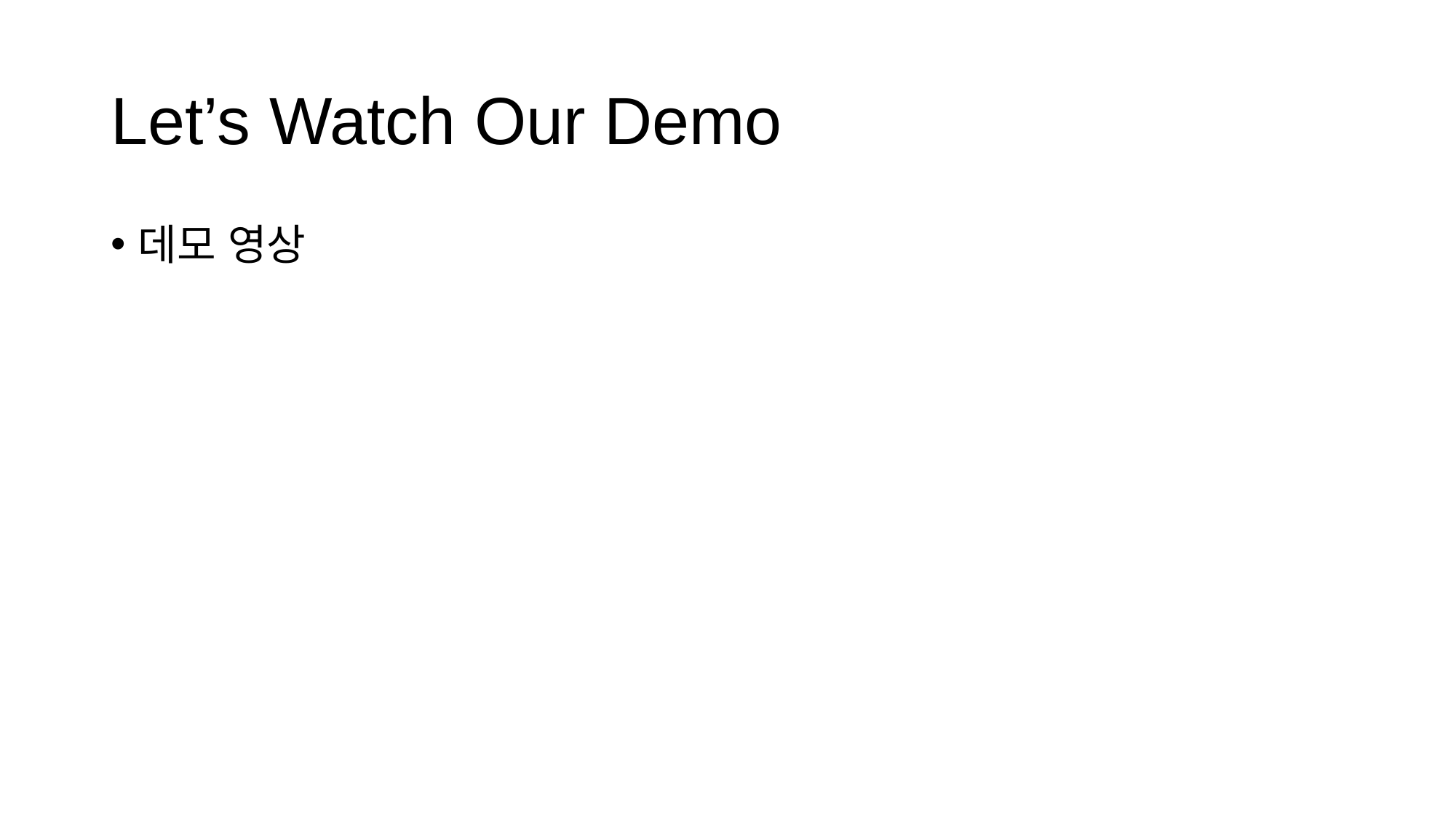

# Let’s Watch Our Demo
데모 영상